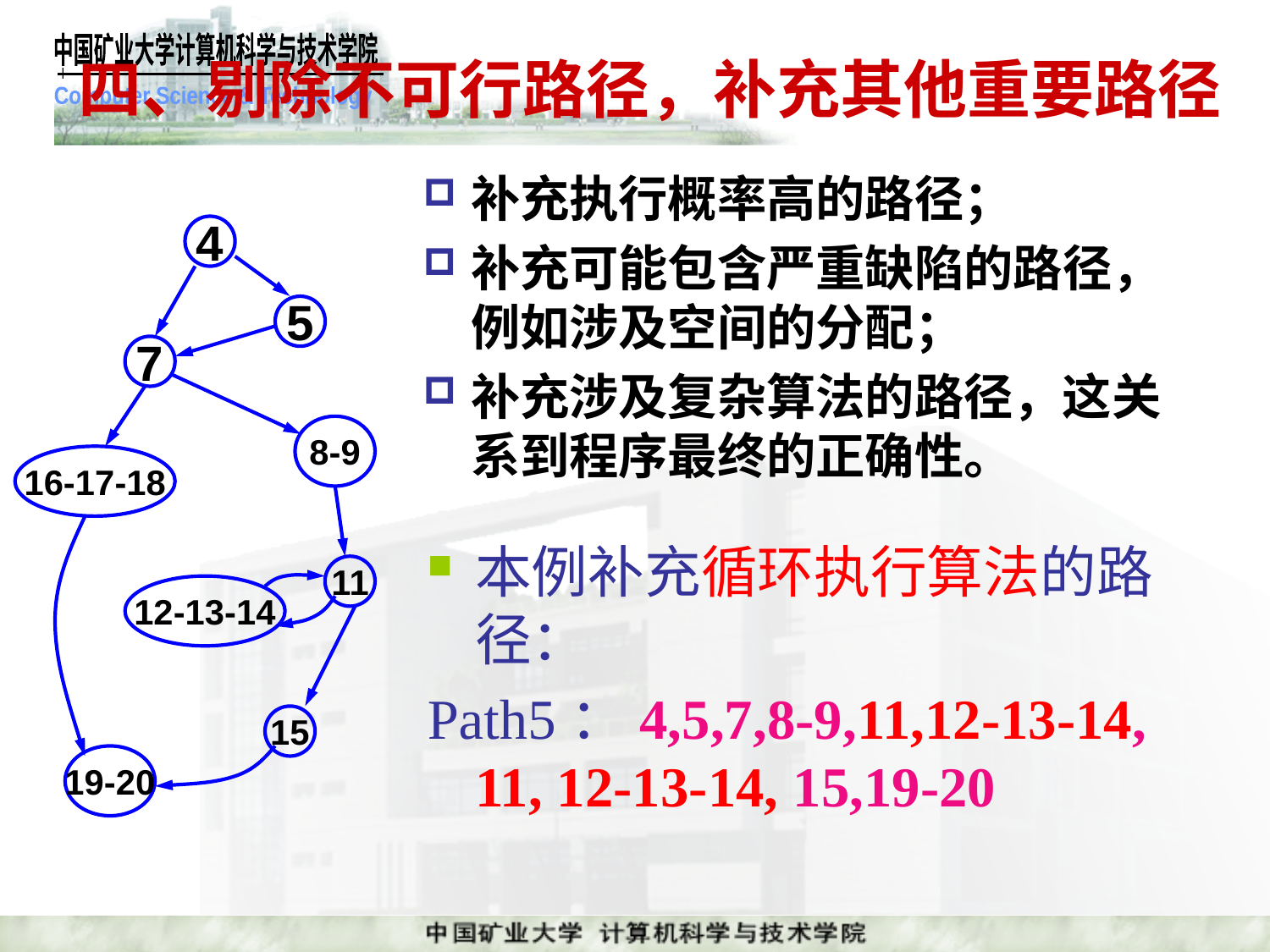

# 四、剔除不可行路径，补充其他重要路径
补充执行概率高的路径；
补充可能包含严重缺陷的路径，例如涉及空间的分配；
补充涉及复杂算法的路径，这关系到程序最终的正确性。
4

5

7

8-9
16-17-18

11

12-13-14

15
19-20

本例补充循环执行算法的路径：
Path5：4,5,7,8-9,11,12-13-14, 11, 12-13-14, 15,19-20
课件制作人：谢希仁